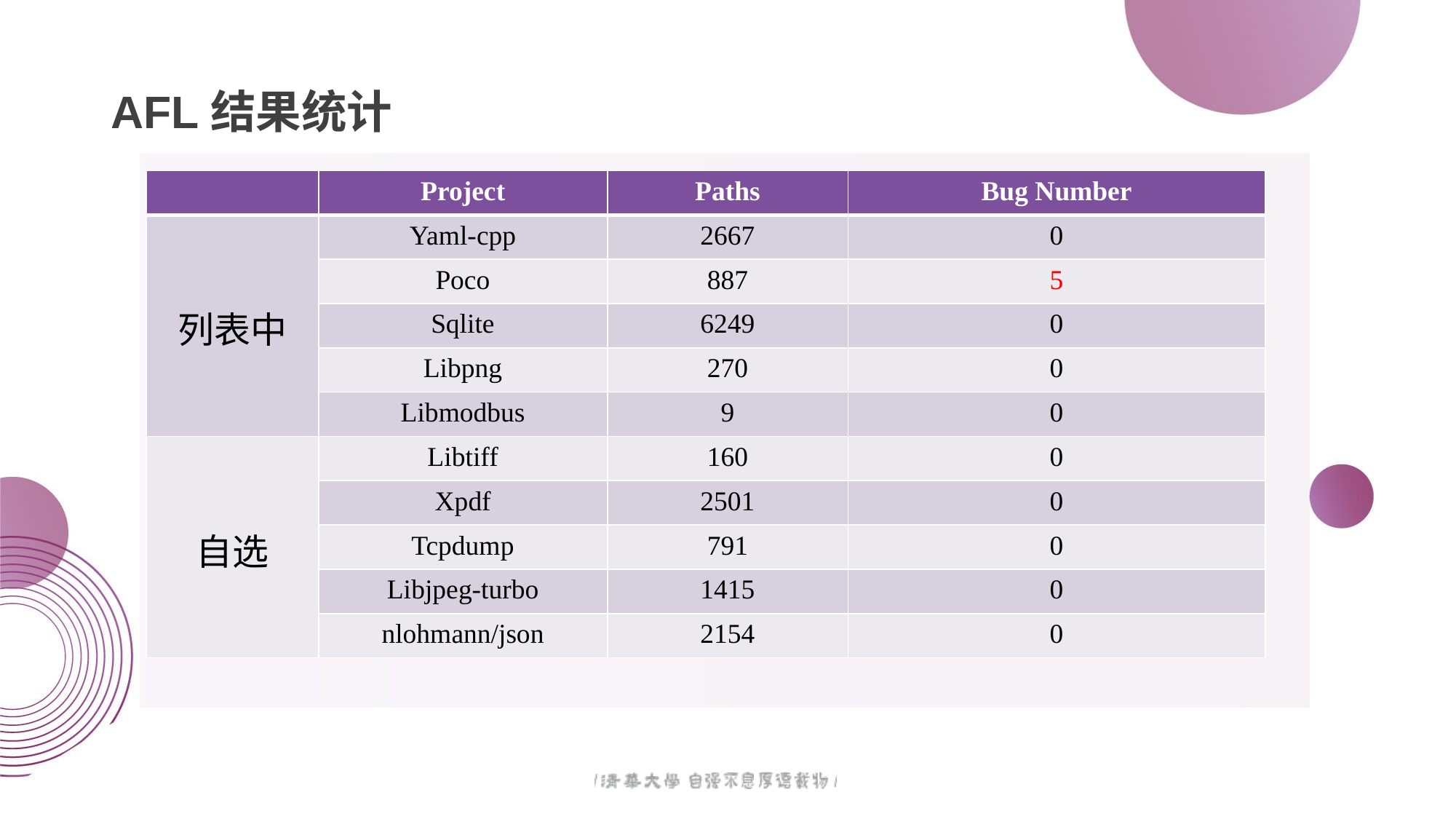

# AFL结果统计
|  | Project | Paths | Bug Number |
| --- | --- | --- | --- |
| 列表中 | Yaml-cpp | 2667 | 0 |
|  | Poco | 887 | 5 |
|  | Sqlite | 6249 | 0 |
|  | Libpng | 270 | 0 |
|  | Libmodbus | 9 | 0 |
| 自选 | Libtiff | 160 | 0 |
|  | Xpdf | 2501 | 0 |
|  | Tcpdump | 791 | 0 |
|  | Libjpeg-turbo | 1415 | 0 |
|  | nlohmann/json | 2154 | 0 |